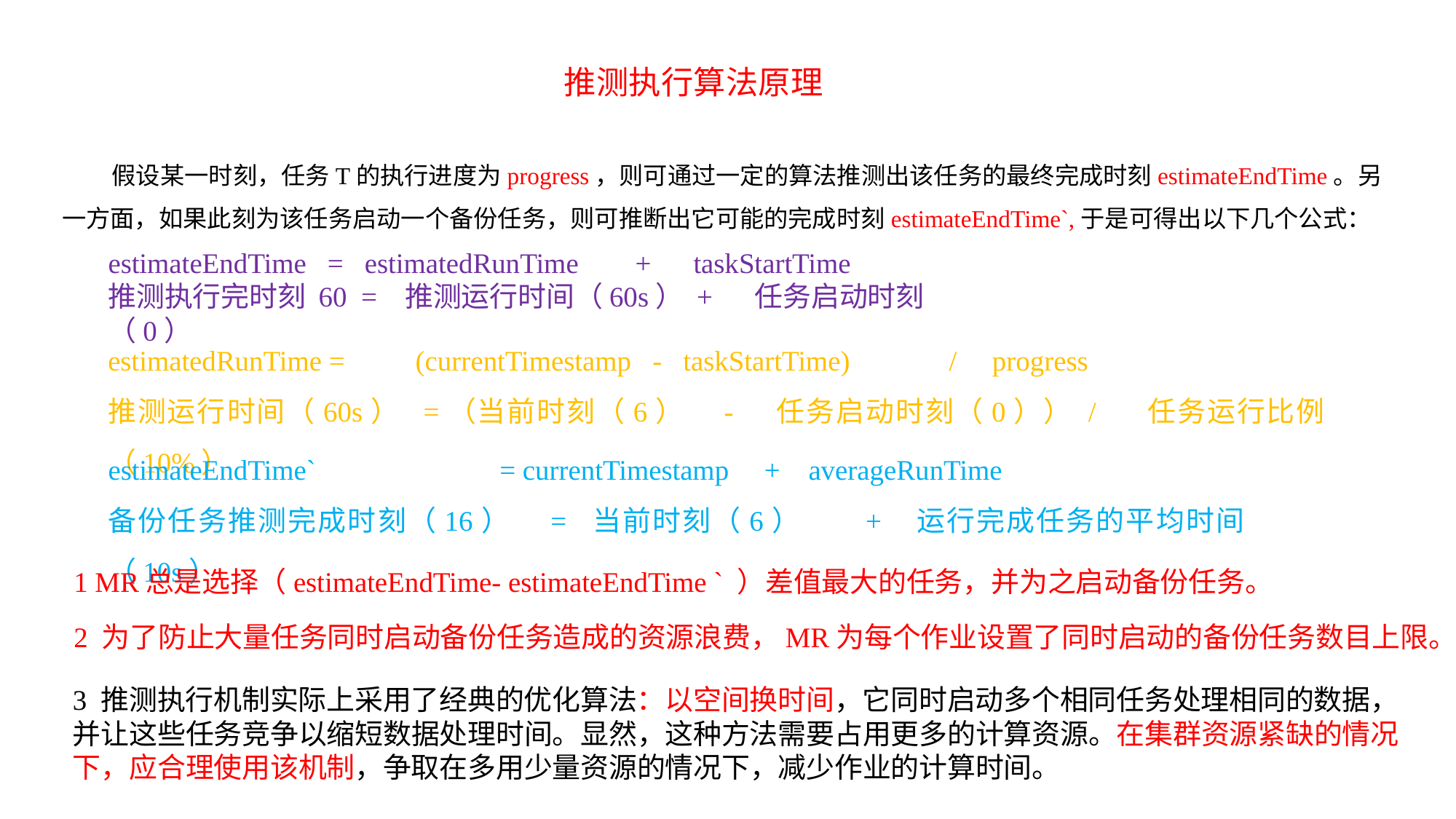

推测执行算法原理
        假设某一时刻，任务T的执行进度为progress，则可通过一定的算法推测出该任务的最终完成时刻estimateEndTime。另一方面，如果此刻为该任务启动一个备份任务，则可推断出它可能的完成时刻estimateEndTime`,于是可得出以下几个公式：
estimateEndTime   =   estimatedRunTime        +      taskStartTime
推测执行完时刻 60  =   推测运行时间（60s） +     任务启动时刻（0）
estimatedRunTime =          (currentTimestamp   -   taskStartTime)              /     progress
推测运行时间（60s）  =（当前时刻（6）    -    任务启动时刻（0）） /     任务运行比例（10%）
estimateEndTime`                          = currentTimestamp     +    averageRunTime
备份任务推测完成时刻（16）    =  当前时刻（6）       +   运行完成任务的平均时间（10s）
1 MR总是选择（estimateEndTime- estimateEndTime ` ）差值最大的任务，并为之启动备份任务。
2 为了防止大量任务同时启动备份任务造成的资源浪费，MR为每个作业设置了同时启动的备份任务数目上限。
3 推测执行机制实际上采用了经典的优化算法：以空间换时间，它同时启动多个相同任务处理相同的数据，并让这些任务竞争以缩短数据处理时间。显然，这种方法需要占用更多的计算资源。在集群资源紧缺的情况下，应合理使用该机制，争取在多用少量资源的情况下，减少作业的计算时间。